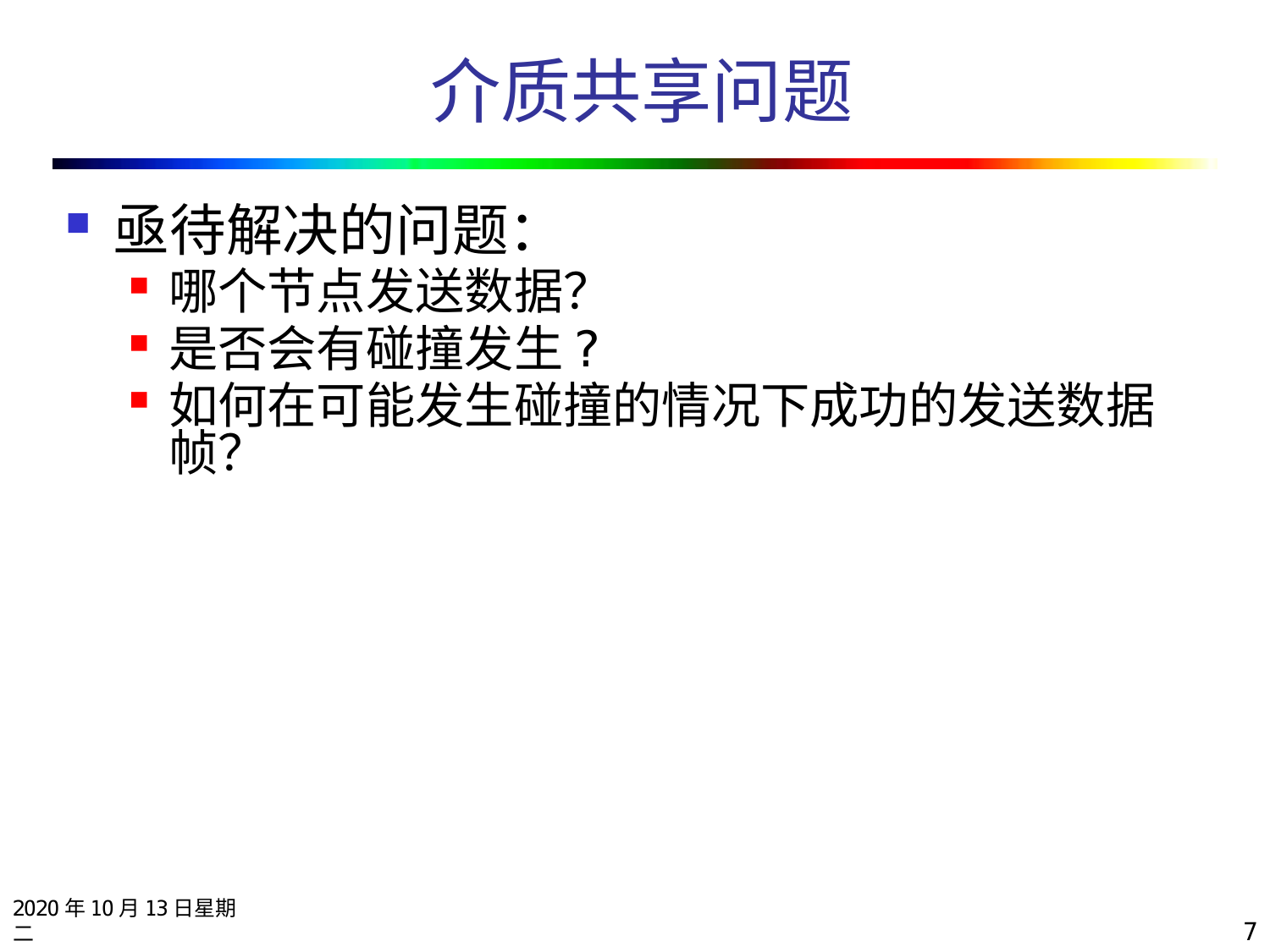

# 介质共享问题
亟待解决的问题：
哪个节点发送数据？
是否会有碰撞发生?
如何在可能发生碰撞的情况下成功的发送数据帧？
2020年10月13日星期二
7